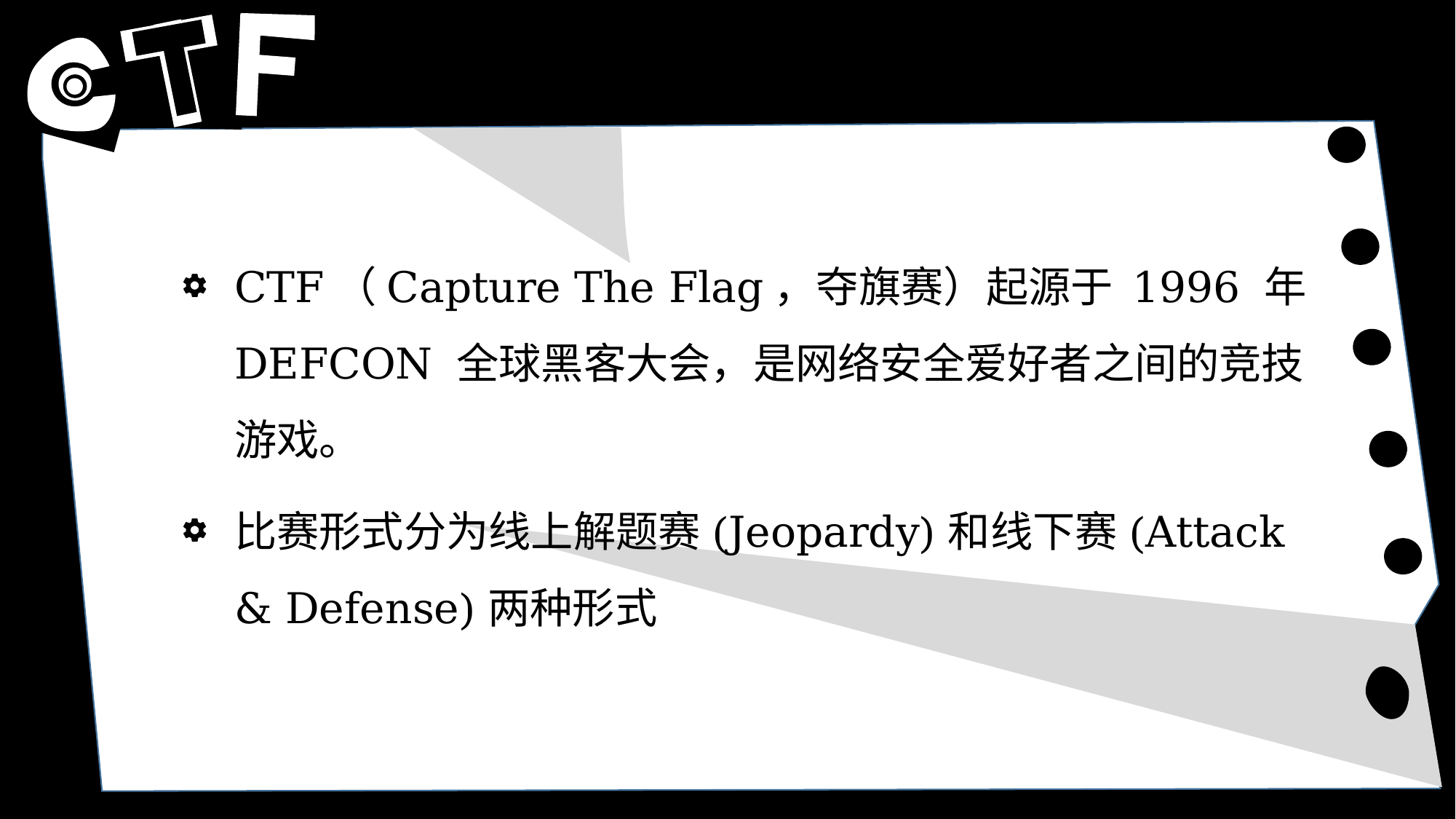

CTF（Capture The Flag，夺旗赛）起源于 1996 年 DEFCON 全球黑客大会，是网络安全爱好者之间的竞技游戏。
比赛形式分为线上解题赛(Jeopardy)和线下赛(Attack & Defense)两种形式